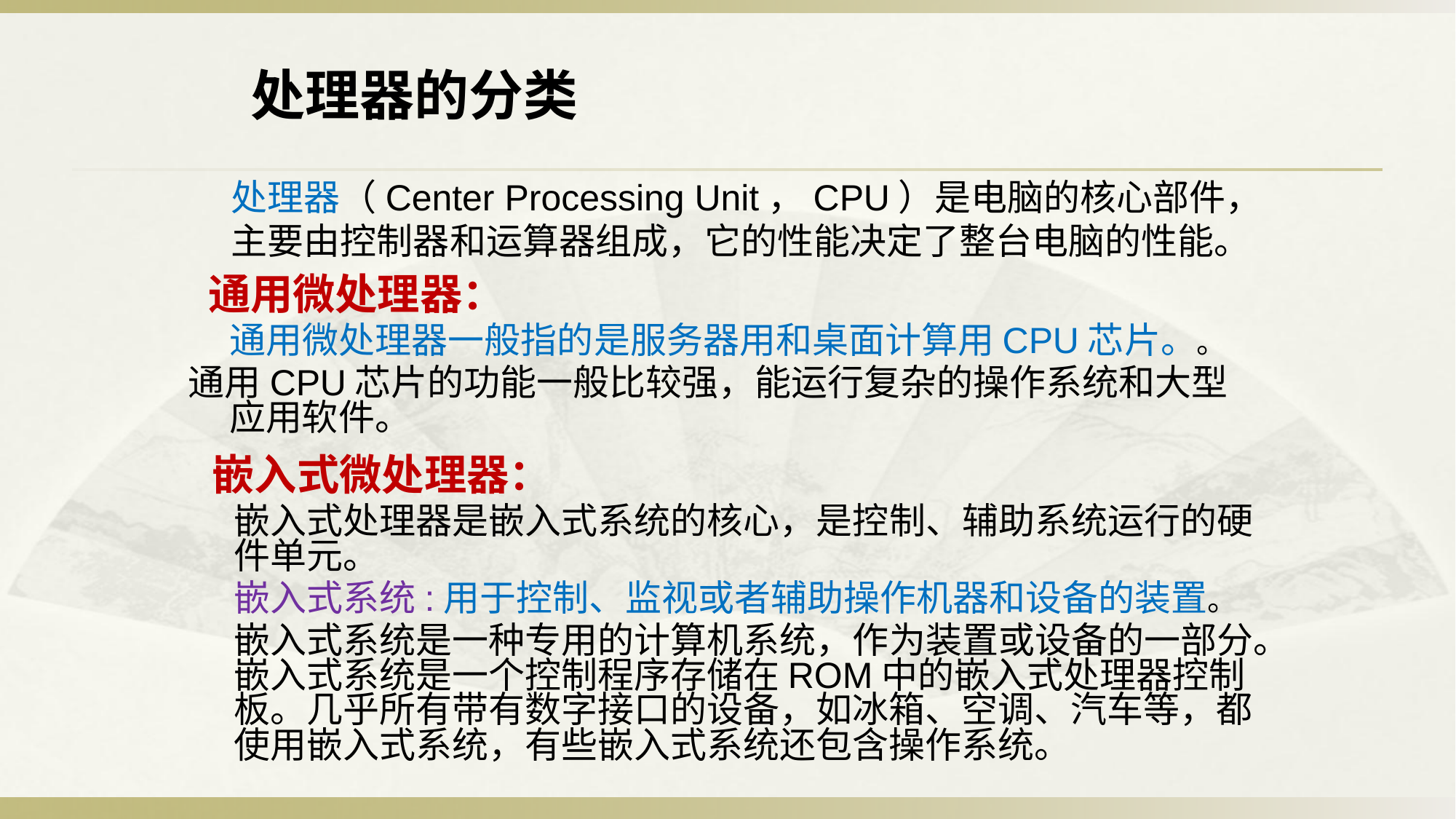

处理器的分类
处理器（Center Processing Unit，CPU）是电脑的核心部件，主要由控制器和运算器组成，它的性能决定了整台电脑的性能。
 通用微处理器：
    通用微处理器一般指的是服务器用和桌面计算用CPU芯片。。
通用CPU芯片的功能一般比较强，能运行复杂的操作系统和大型应用软件。
 嵌入式微处理器：
    嵌入式处理器是嵌入式系统的核心，是控制、辅助系统运行的硬件单元。
    嵌入式系统:用于控制、监视或者辅助操作机器和设备的装置。
    嵌入式系统是一种专用的计算机系统，作为装置或设备的一部分。嵌入式系统是一个控制程序存储在ROM中的嵌入式处理器控制板。几乎所有带有数字接口的设备，如冰箱、空调、汽车等，都使用嵌入式系统，有些嵌入式系统还包含操作系统。